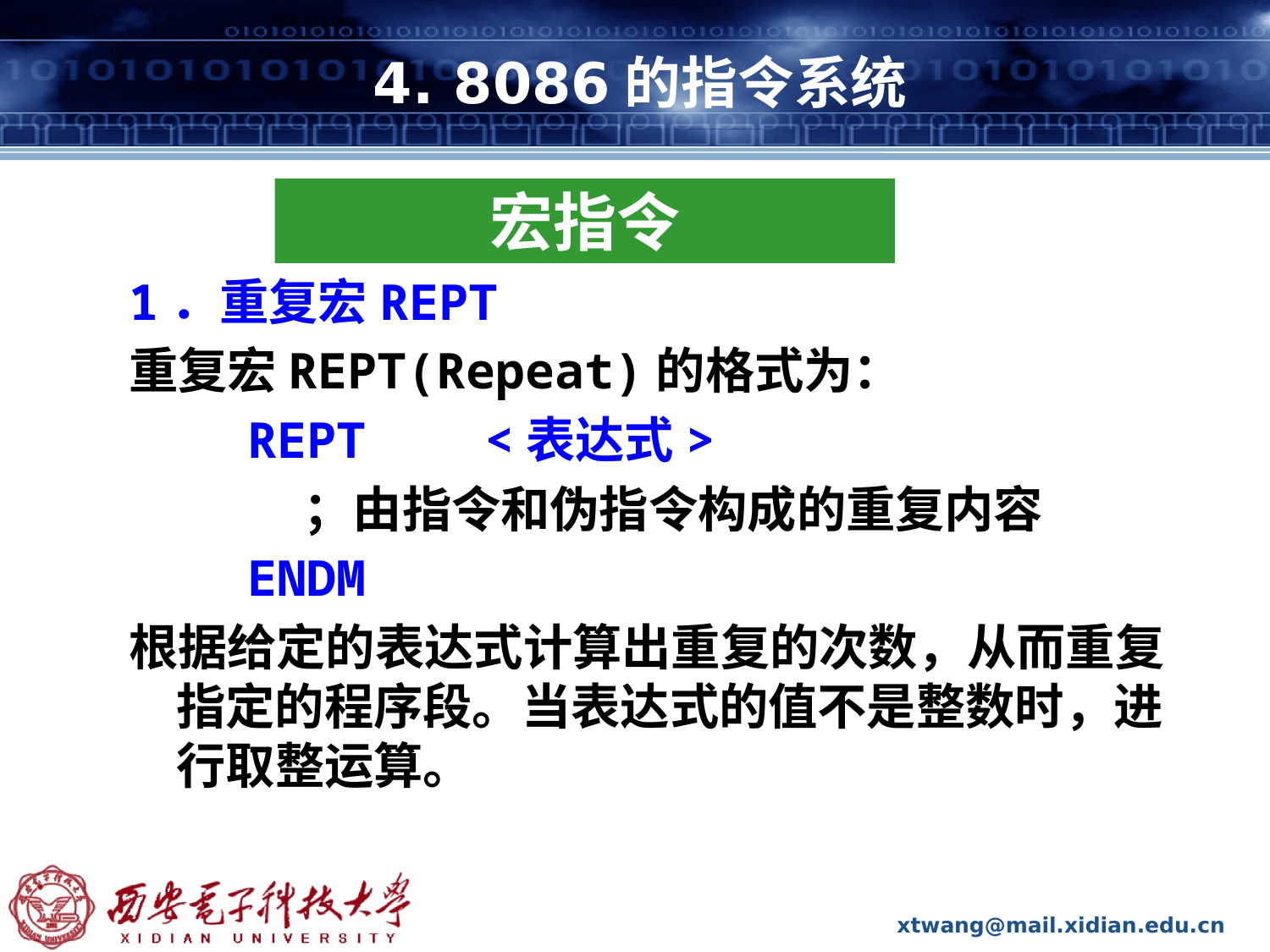

# 4. 8086的指令系统
宏指令
1．重复宏REPT
重复宏REPT(Repeat)的格式为：
    REPT    <表达式>
       	；由指令和伪指令构成的重复内容
    ENDM
根据给定的表达式计算出重复的次数，从而重复指定的程序段。当表达式的值不是整数时，进行取整运算。